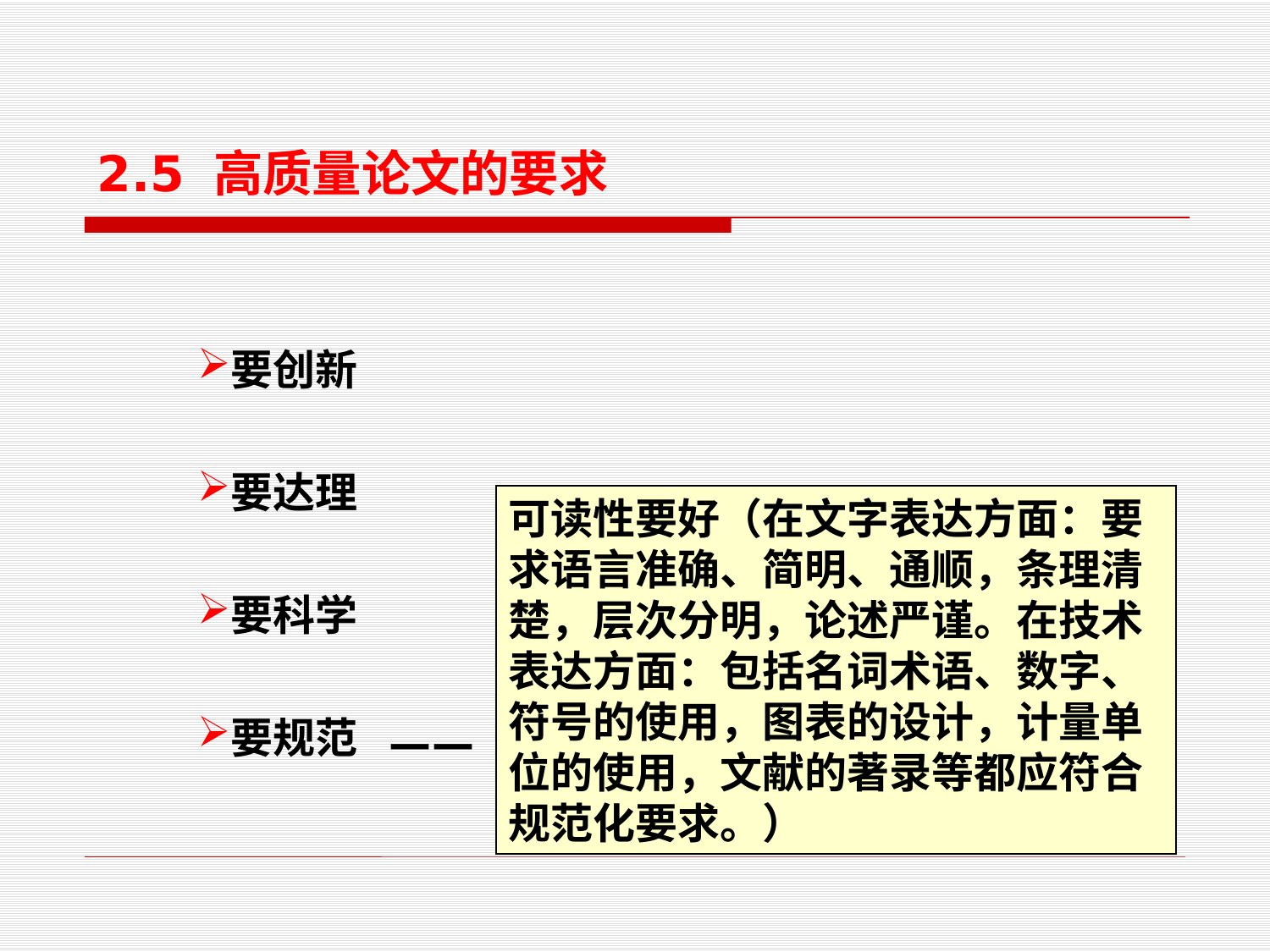

2.5 高质量论文的要求
要创新
要达理
要科学
要规范
可读性要好（在文字表达方面：要求语言准确、简明、通顺，条理清楚，层次分明，论述严谨。在技术表达方面：包括名词术语、数字、符号的使用，图表的设计，计量单位的使用，文献的著录等都应符合规范化要求。）
——